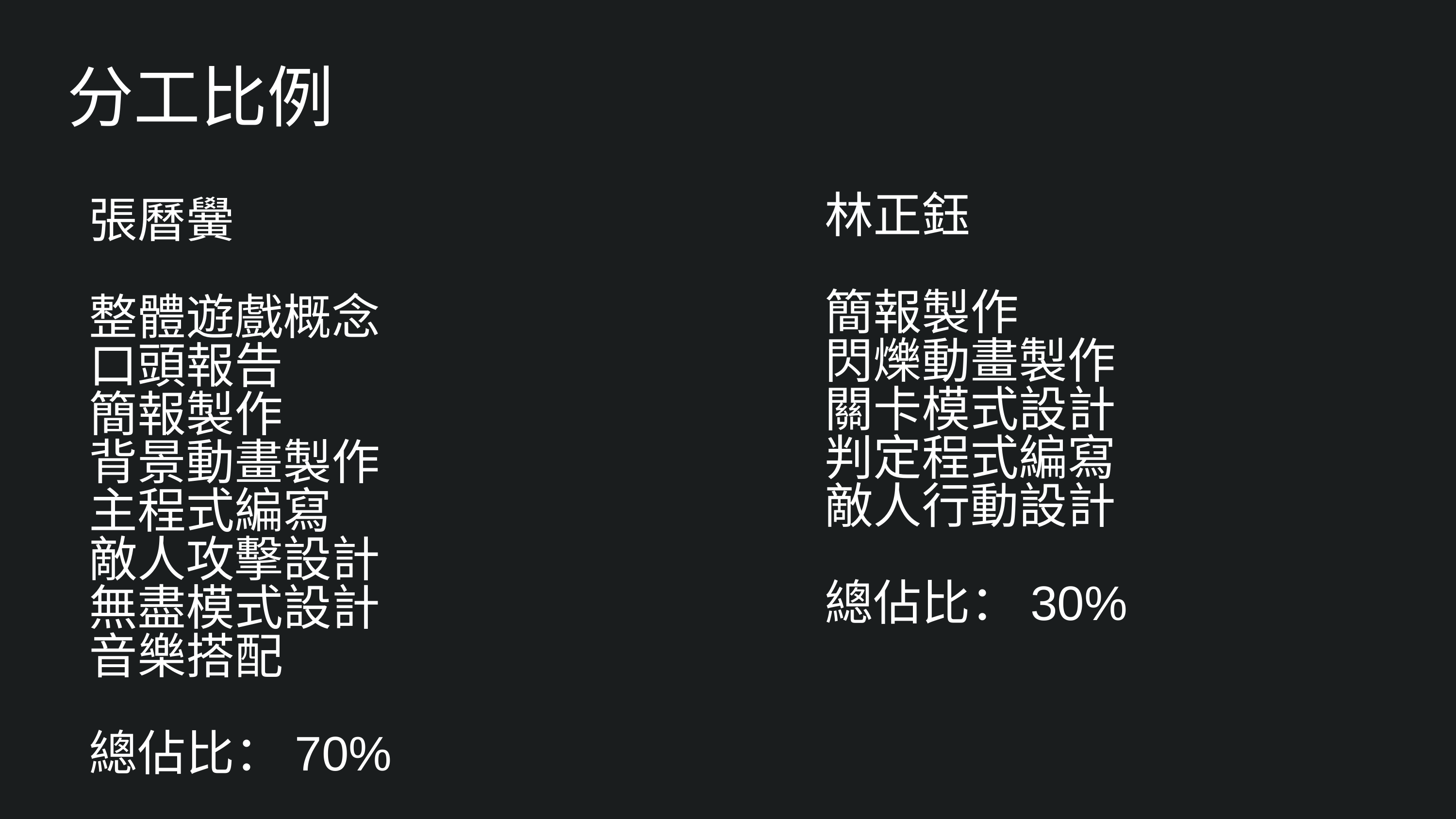

分工比例
林正鈺

簡報製作
閃爍動畫製作
關卡模式設計
判定程式編寫
敵人行動設計

總佔比：30%
張曆黌

整體遊戲概念
口頭報告
簡報製作
背景動畫製作
主程式編寫
敵人攻擊設計
無盡模式設計
音樂搭配

總佔比：70%